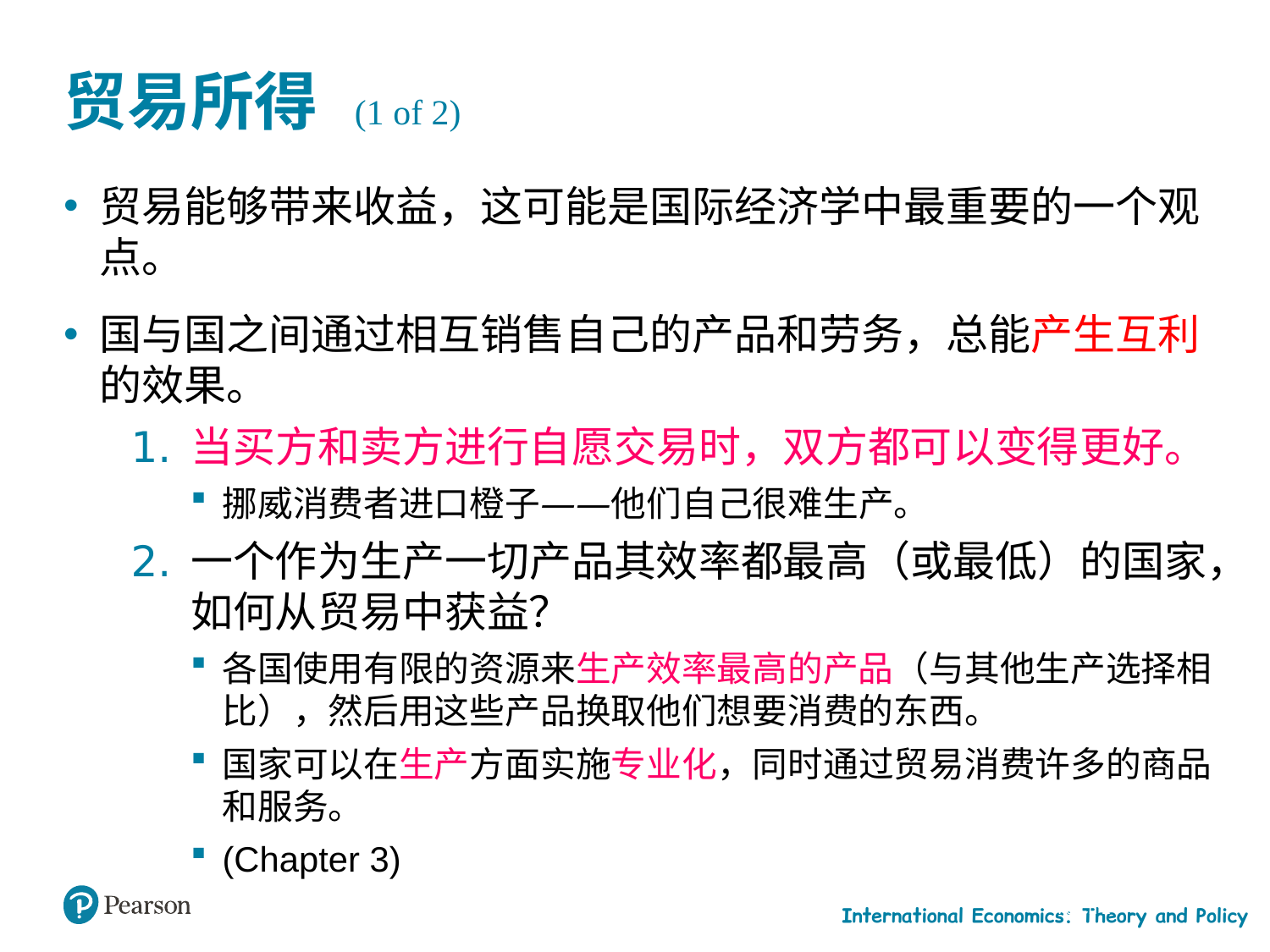

# 贸易所得 (1 of 2)
贸易能够带来收益，这可能是国际经济学中最重要的一个观点。
国与国之间通过相互销售自己的产品和劳务，总能产生互利的效果。
当买方和卖方进行自愿交易时，双方都可以变得更好。
挪威消费者进口橙子——他们自己很难生产。
一个作为生产一切产品其效率都最高（或最低）的国家，如何从贸易中获益？
各国使用有限的资源来生产效率最高的产品（与其他生产选择相比），然后用这些产品换取他们想要消费的东西。
国家可以在生产方面实施专业化，同时通过贸易消费许多的商品和服务。
(Chapter 3)
March 24